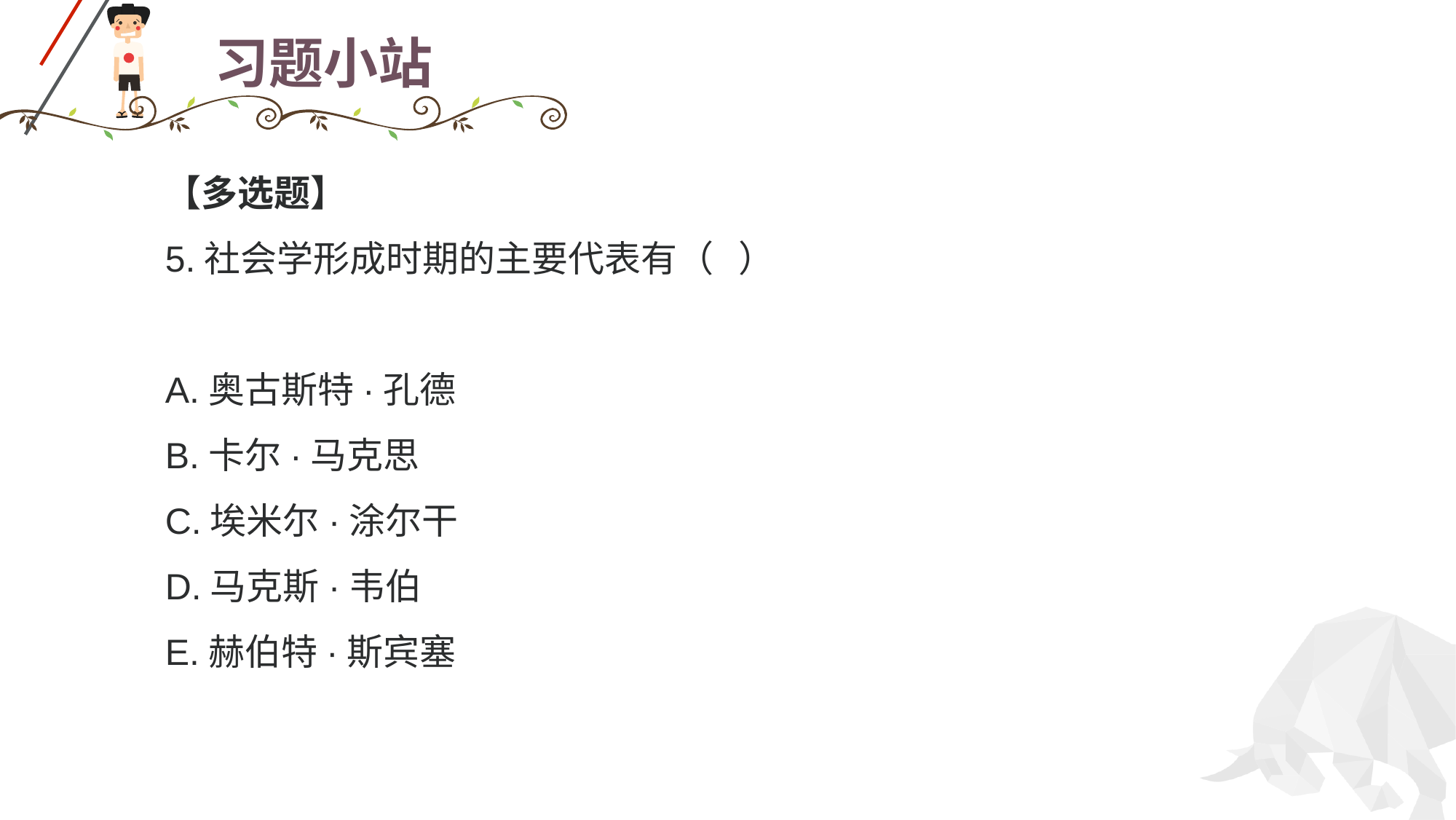

# 习题小站

【多选题】
5.社会学形成时期的主要代表有（   ）

A.奥古斯特·孔德
B.卡尔·马克思
C.埃米尔·涂尔干
D.马克斯·韦伯
E.赫伯特·斯宾塞